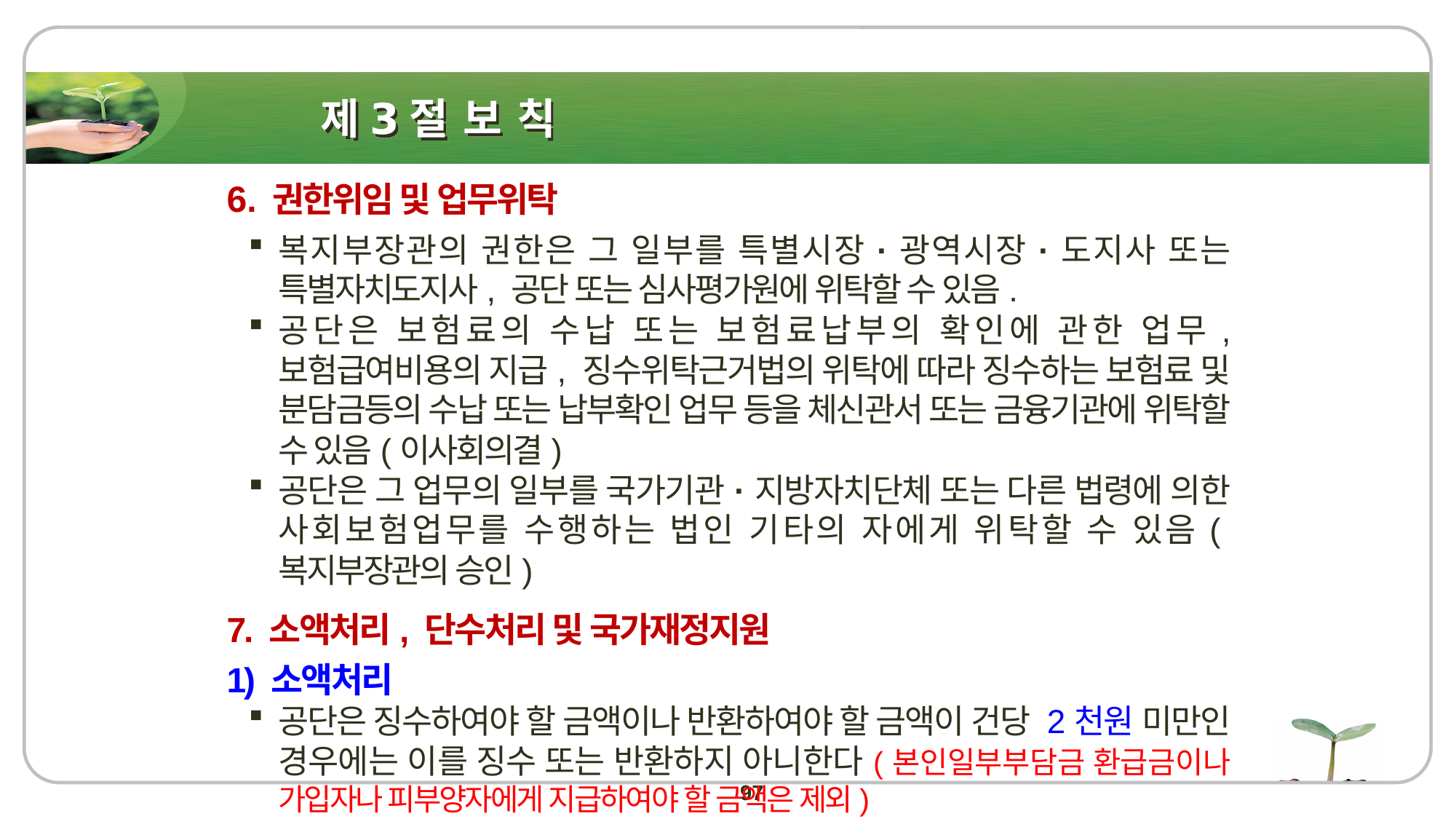

# 제3절 보 칙
6. 권한위임 및 업무위탁
복지부장관의 권한은 그 일부를 특별시장·광역시장·도지사 또는 특별자치도지사, 공단 또는 심사평가원에 위탁할 수 있음.
공단은 보험료의 수납 또는 보험료납부의 확인에 관한 업무, 보험급여비용의 지급, 징수위탁근거법의 위탁에 따라 징수하는 보험료 및 분담금등의 수납 또는 납부확인 업무 등을 체신관서 또는 금융기관에 위탁할 수 있음(이사회의결)
공단은 그 업무의 일부를 국가기관·지방자치단체 또는 다른 법령에 의한 사회보험업무를 수행하는 법인 기타의 자에게 위탁할 수 있음(복지부장관의 승인)
7. 소액처리, 단수처리 및 국가재정지원
1) 소액처리
공단은 징수하여야 할 금액이나 반환하여야 할 금액이 건당 2천원 미만인 경우에는 이를 징수 또는 반환하지 아니한다(본인일부부담금 환급금이나 가입자나 피부양자에게 지급하여야 할 금액은 제외)
97